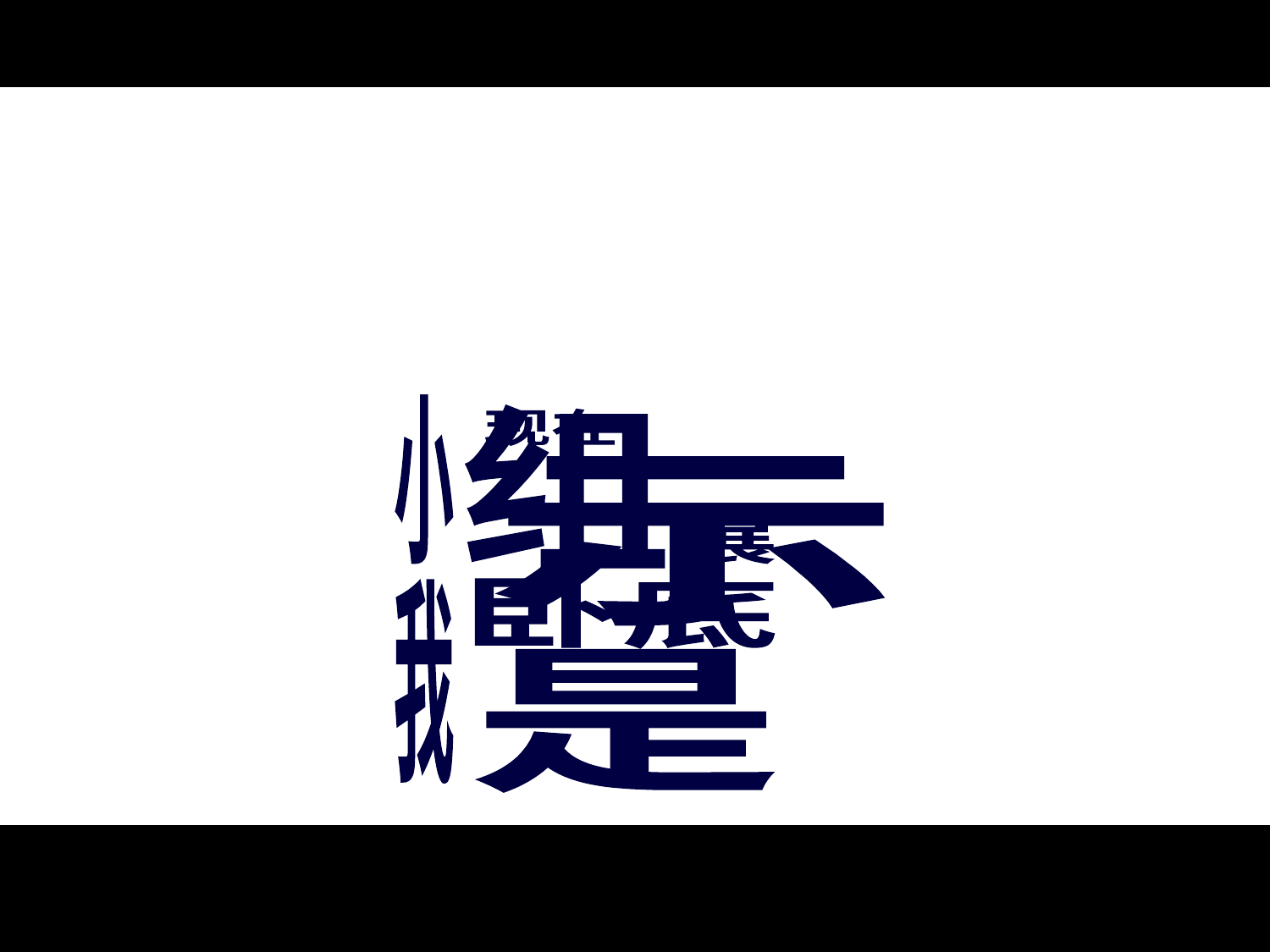

小
组
展
卧底
我
是
现在
示